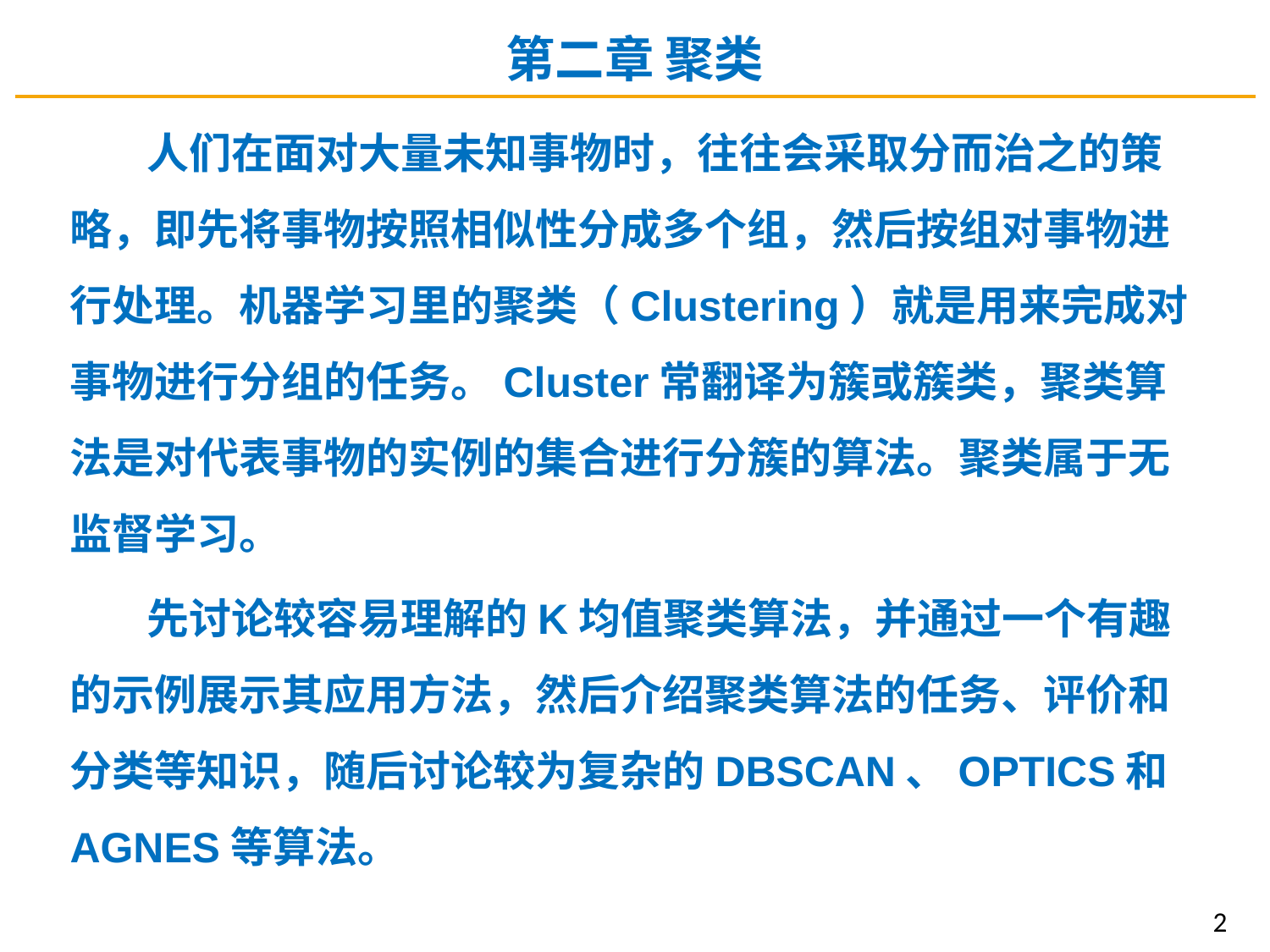

第二章 聚类
       人们在面对大量未知事物时，往往会采取分而治之的策略，即先将事物按照相似性分成多个组，然后按组对事物进行处理。机器学习里的聚类（Clustering）就是用来完成对事物进行分组的任务。Cluster常翻译为簇或簇类，聚类算法是对代表事物的实例的集合进行分簇的算法。聚类属于无监督学习。
       先讨论较容易理解的K均值聚类算法，并通过一个有趣的示例展示其应用方法，然后介绍聚类算法的任务、评价和分类等知识，随后讨论较为复杂的DBSCAN、OPTICS和AGNES等算法。
2